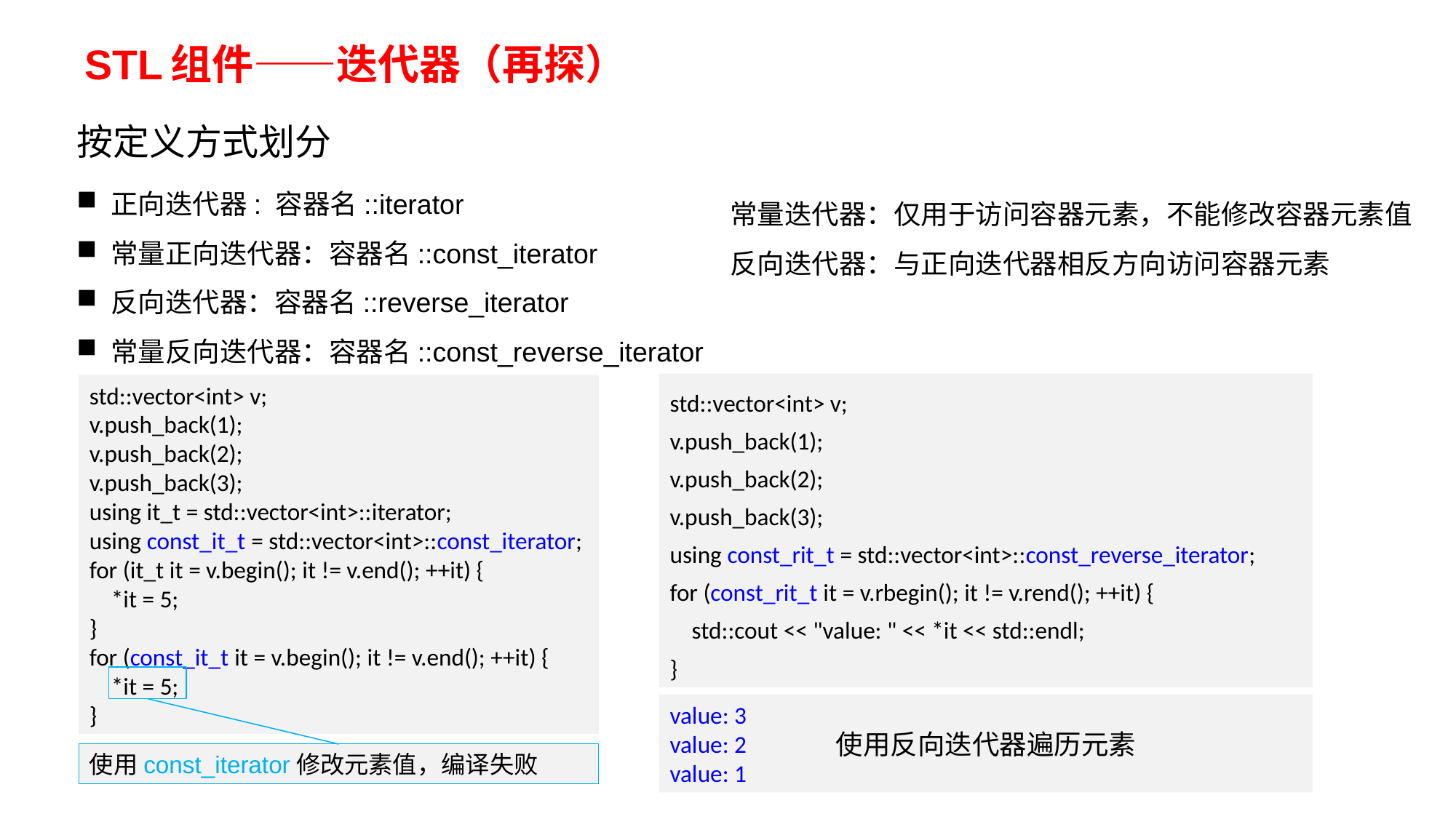

# STL组件——迭代器（再探）
按定义方式划分
正向迭代器: 容器名::iterator
常量正向迭代器：容器名::const_iterator
反向迭代器：容器名::reverse_iterator
常量反向迭代器：容器名::const_reverse_iterator
常量迭代器：仅用于访问容器元素，不能修改容器元素值
反向迭代器：与正向迭代器相反方向访问容器元素
std::vector<int> v;
v.push_back(1);
v.push_back(2);
v.push_back(3);
using const_rit_t = std::vector<int>::const_reverse_iterator;
for (const_rit_t it = v.rbegin(); it != v.rend(); ++it) {
    std::cout << "value: " << *it << std::endl;
}
std::vector<int> v;
v.push_back(1);
v.push_back(2);
v.push_back(3);
using it_t = std::vector<int>::iterator;
using const_it_t = std::vector<int>::const_iterator;
for (it_t it = v.begin(); it != v.end(); ++it) {
    *it = 5;
}
for (const_it_t it = v.begin(); it != v.end(); ++it) {
    *it = 5;
}

使用const_iterator修改元素值，编译失败
value: 3
value: 2
value: 1
使用反向迭代器遍历元素